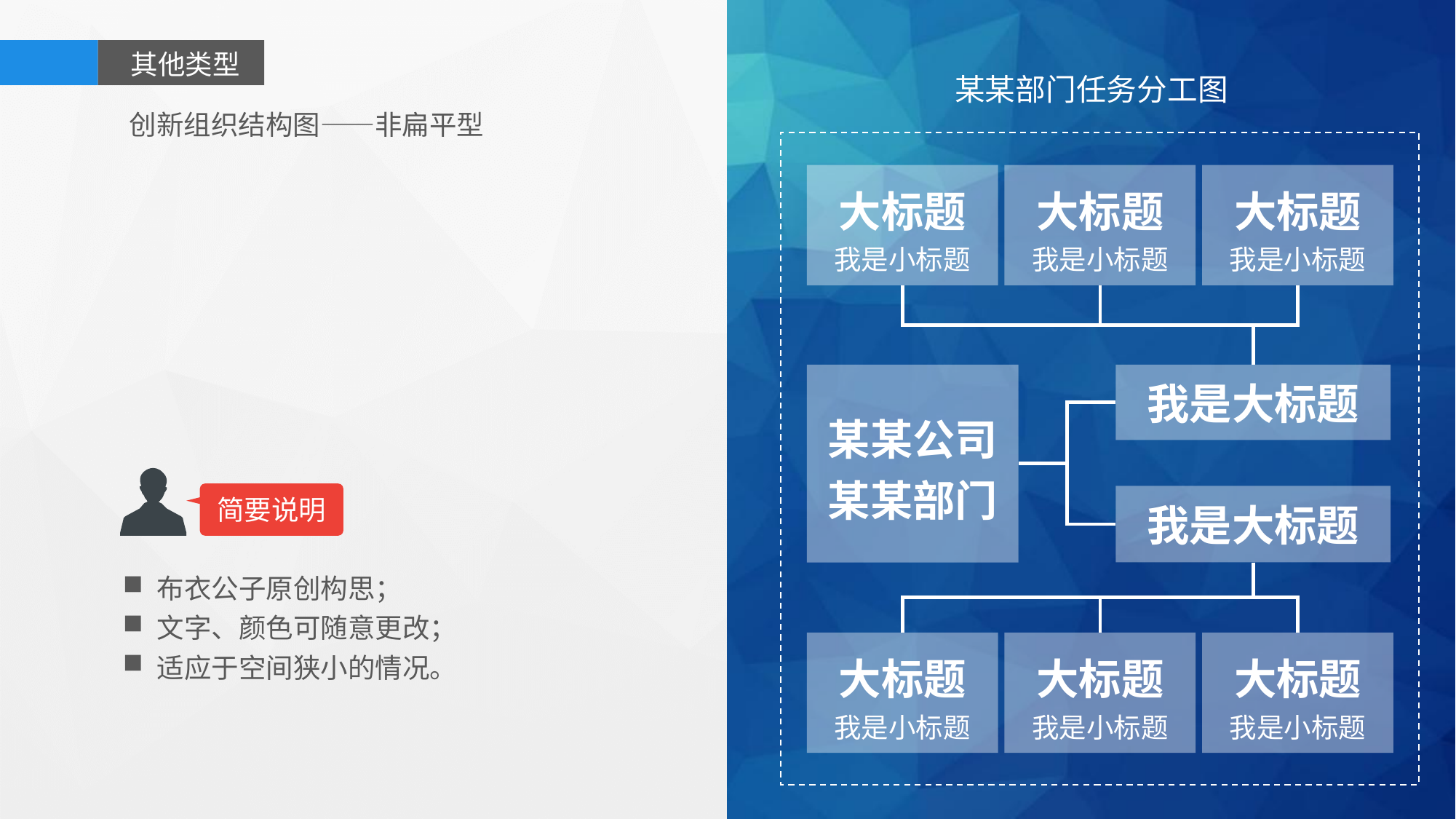

其他类型
某某部门任务分工图
创新组织结构图——非扁平型

大标题
我是小标题
大标题
我是小标题
大标题
我是小标题
某某公司
某某部门
我是大标题

简要说明
我是大标题

布衣公子原创构思；
文字、颜色可随意更改；
适应于空间狭小的情况。
大标题
我是小标题
大标题
我是小标题
大标题
我是小标题